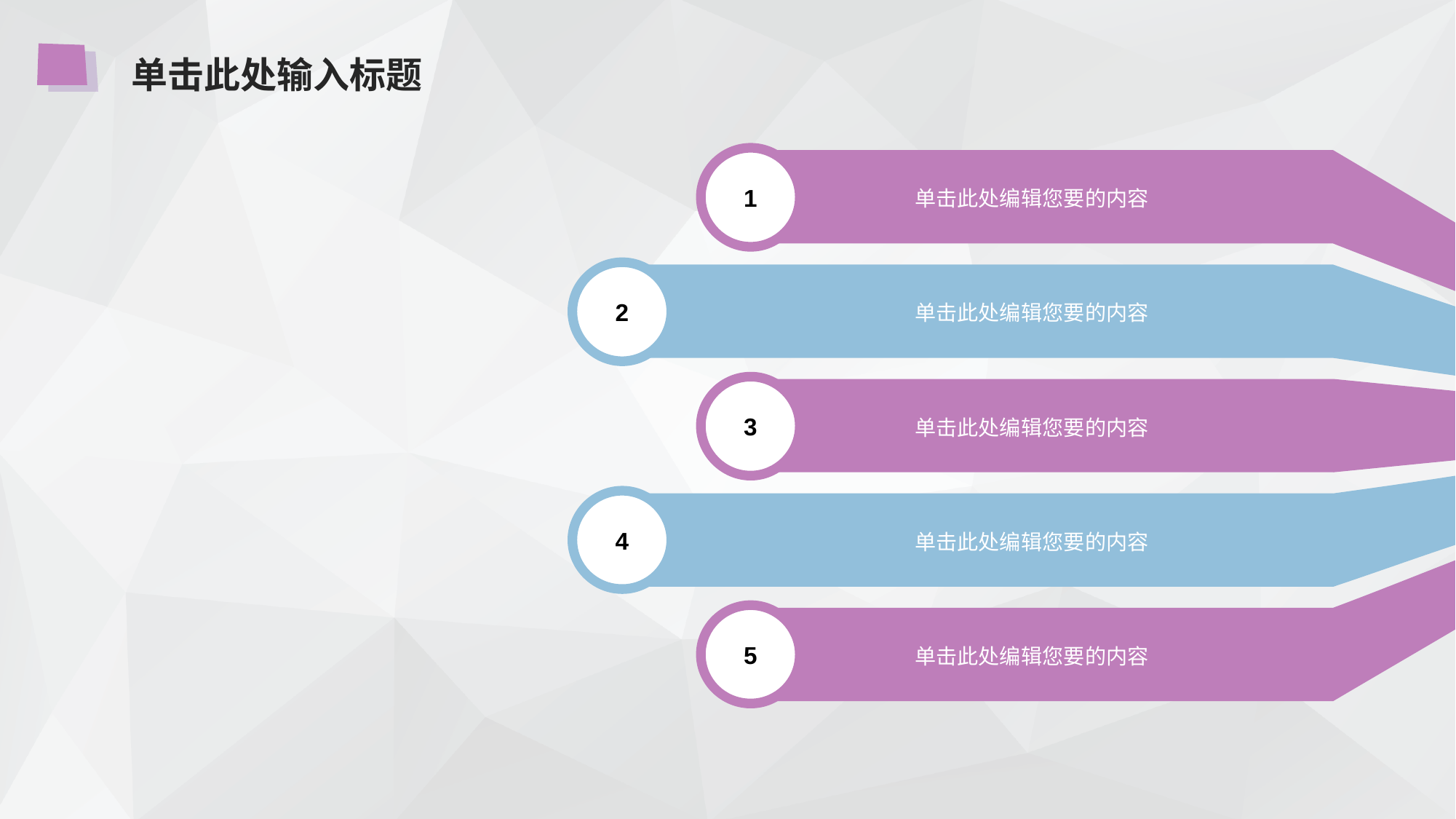

单击此处输入标题

1

单击此处编辑您要的内容

2

单击此处编辑您要的内容

3

单击此处编辑您要的内容

4

单击此处编辑您要的内容

5

单击此处编辑您要的内容